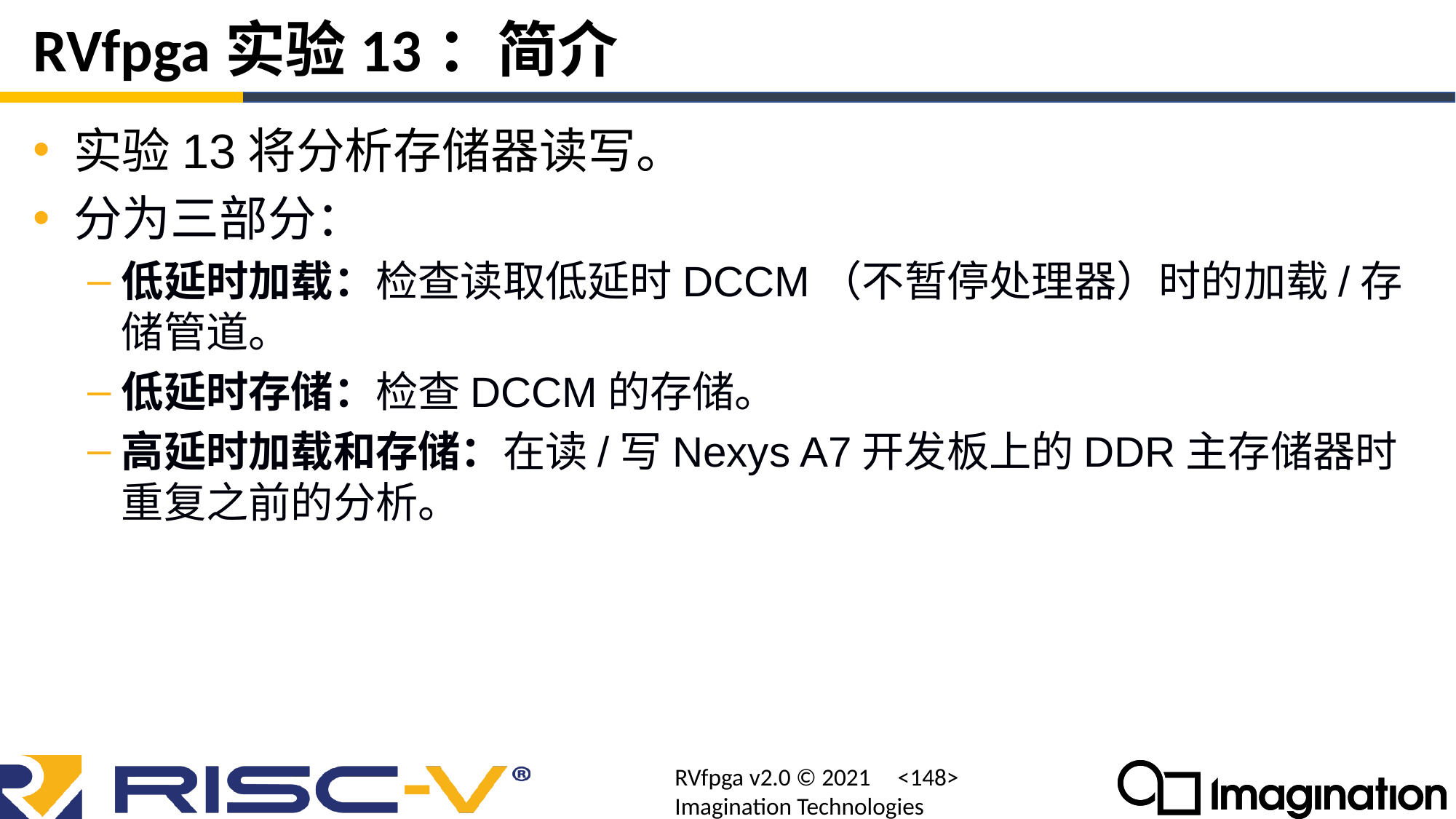

# RVfpga实验13：简介
实验13将分析存储器读写。
分为三部分：
低延时加载：检查读取低延时DCCM（不暂停处理器）时的加载/存储管道。
低延时存储：检查DCCM的存储。
高延时加载和存储：在读/写Nexys A7开发板上的DDR主存储器时重复之前的分析。